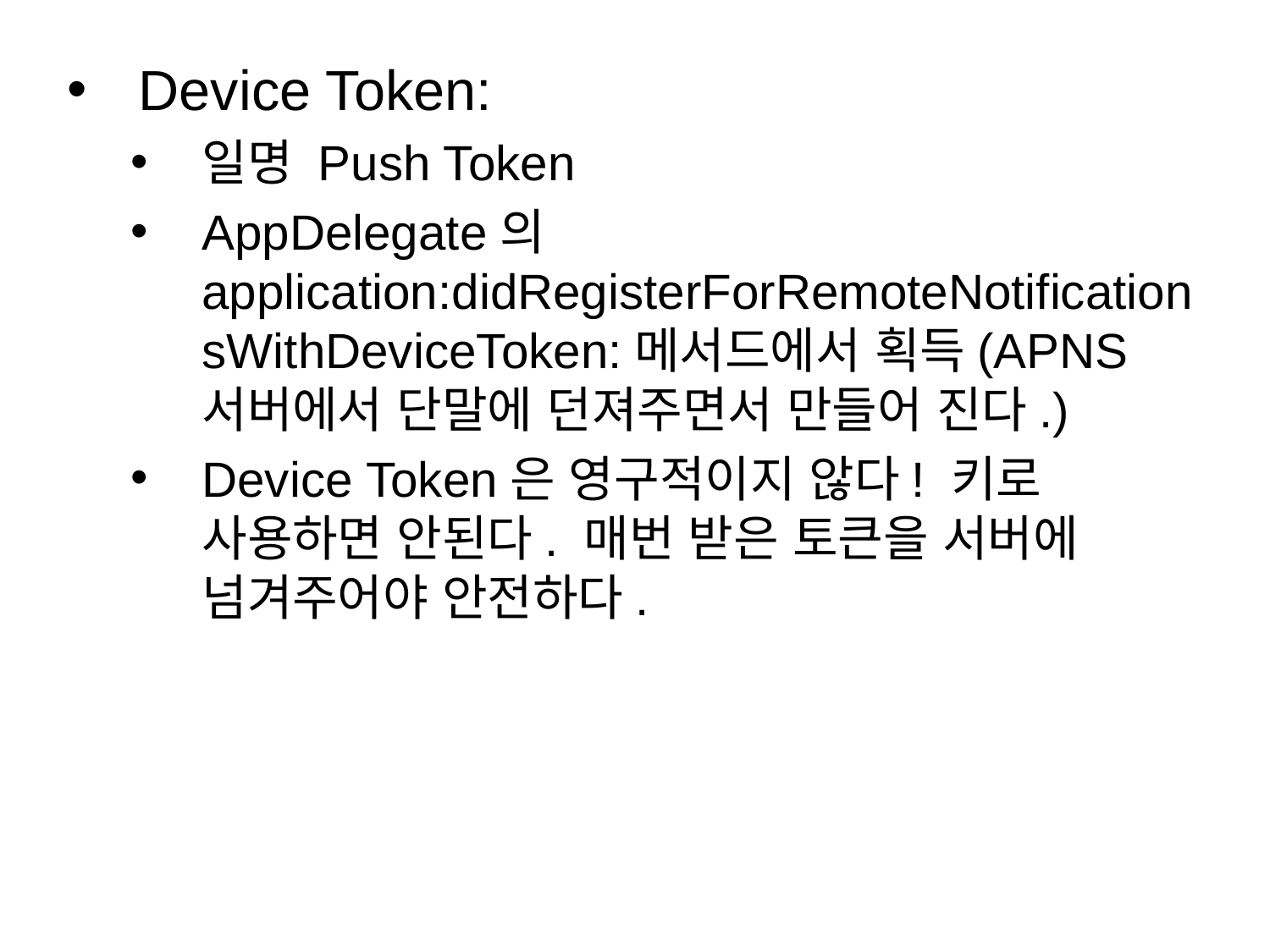

Device Token:
일명 Push Token
AppDelegate의 application:didRegisterForRemoteNotificationsWithDeviceToken:메서드에서 획득(APNS서버에서 단말에 던져주면서 만들어 진다.)
Device Token은 영구적이지 않다! 키로 사용하면 안된다. 매번 받은 토큰을 서버에 넘겨주어야 안전하다.